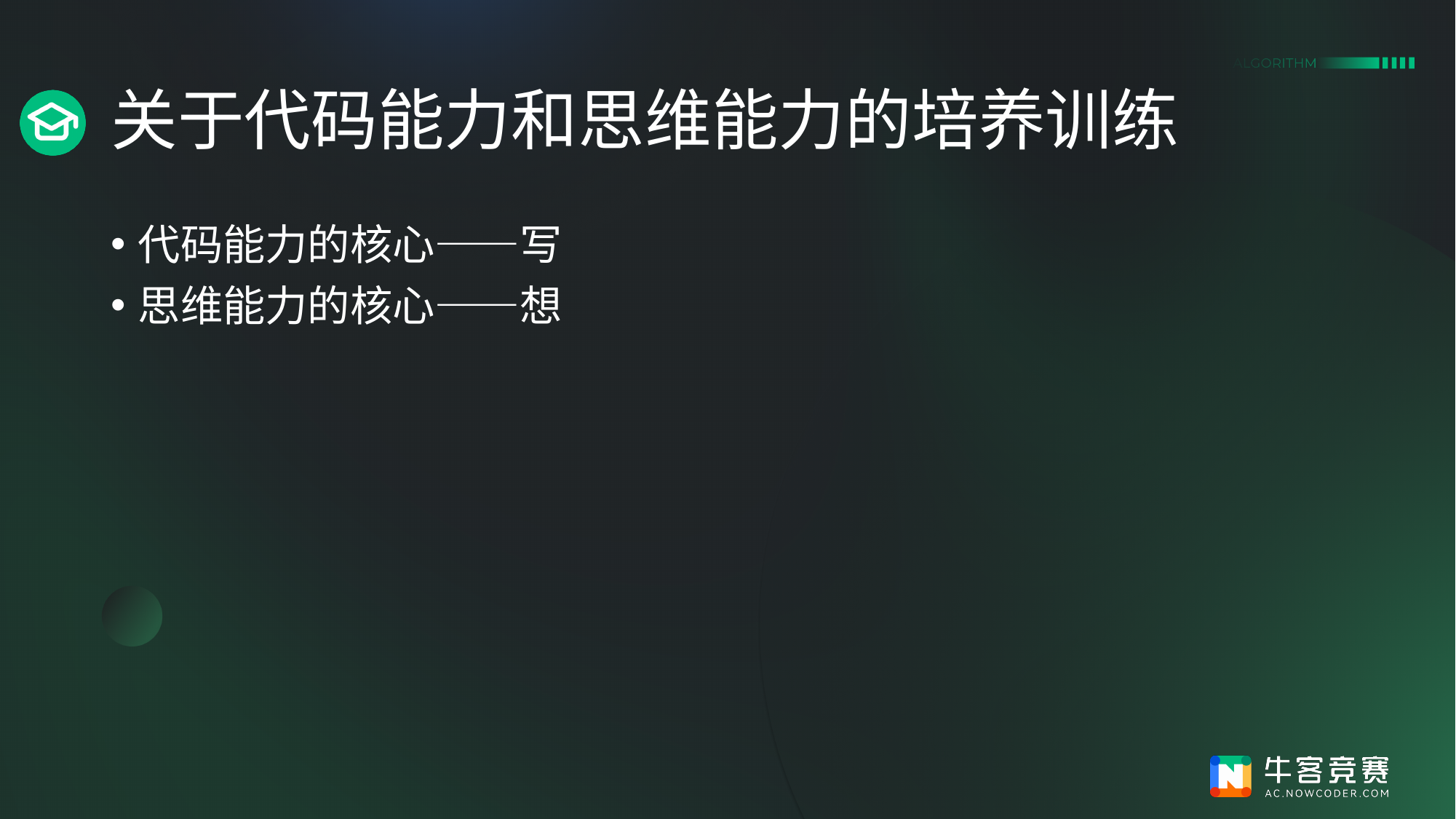

# 关于代码能力和思维能力的培养训练
代码能力的核心——写
思维能力的核心——想